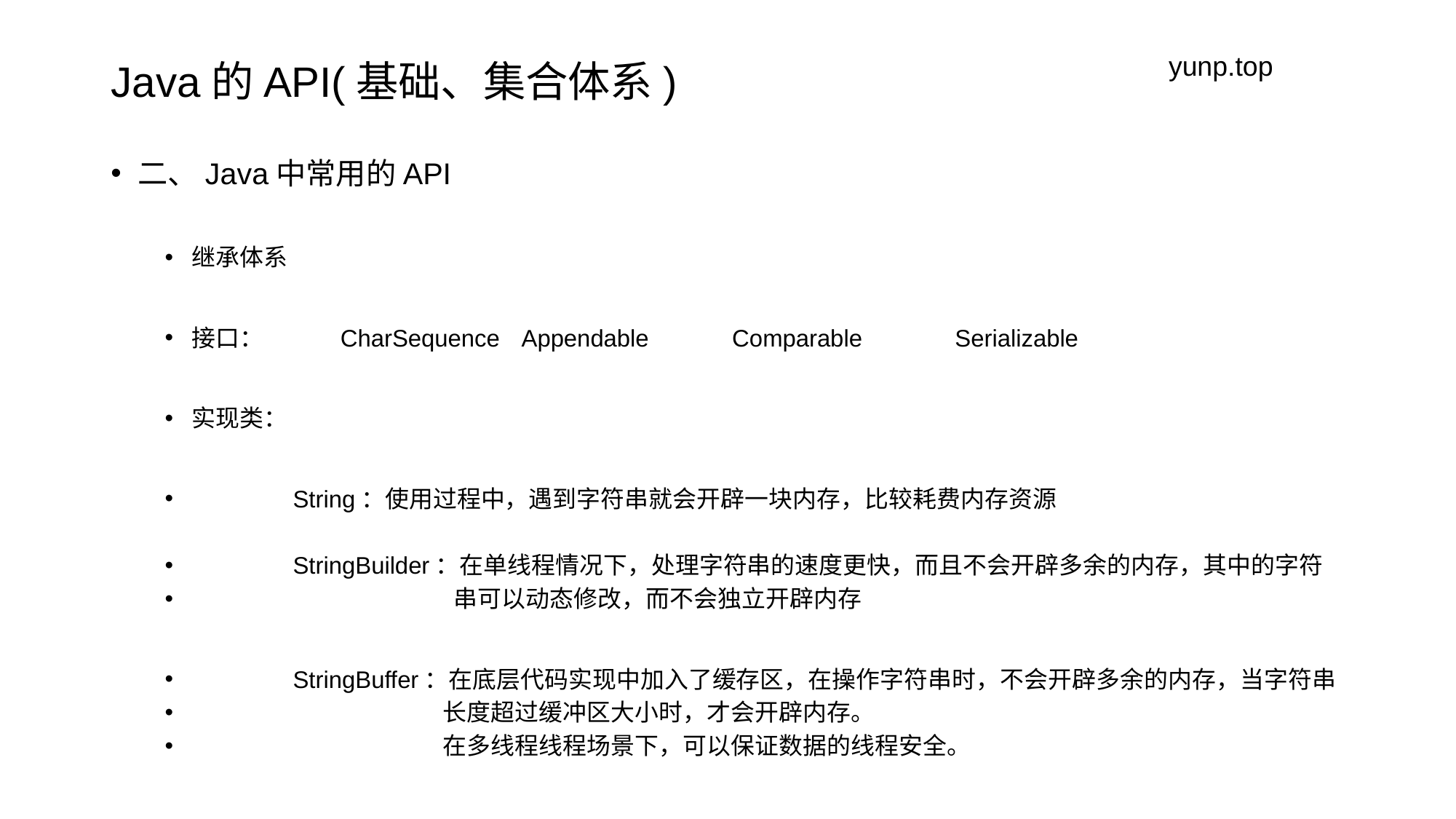

# Java的API(基础、集合体系)
yunp.top
二、Java中常用的API

继承体系

接口：             CharSequence 	 Appendable	Comparable	 Serializable

实现类：

               String：使用过程中，遇到字符串就会开辟一块内存，比较耗费内存资源

               StringBuilder：在单线程情况下，处理字符串的速度更快，而且不会开辟多余的内存，其中的字符
                                               串可以动态修改，而不会独立开辟内存

               StringBuffer：在底层代码实现中加入了缓存区，在操作字符串时，不会开辟多余的内存，当字符串
                                             长度超过缓冲区大小时，才会开辟内存。
                                             在多线程线程场景下，可以保证数据的线程安全。